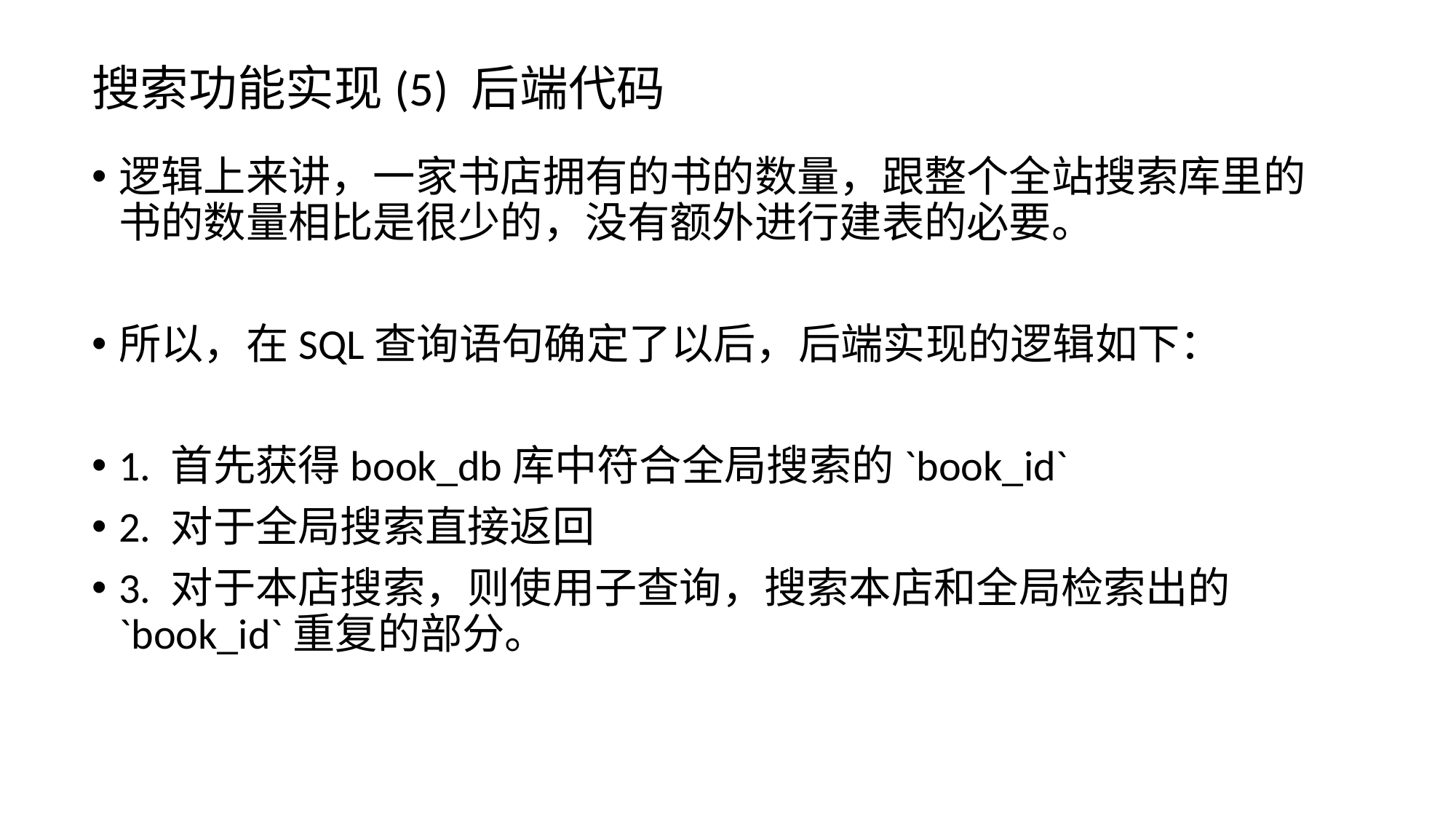

搜索功能实现(5) 后端代码
逻辑上来讲，一家书店拥有的书的数量，跟整个全站搜索库里的书的数量相比是很少的，没有额外进行建表的必要。

所以，在SQL查询语句确定了以后，后端实现的逻辑如下：

1. 首先获得book_db库中符合全局搜索的`book_id`
2. 对于全局搜索直接返回
3. 对于本店搜索，则使用子查询，搜索本店和全局检索出的`book_id`重复的部分。